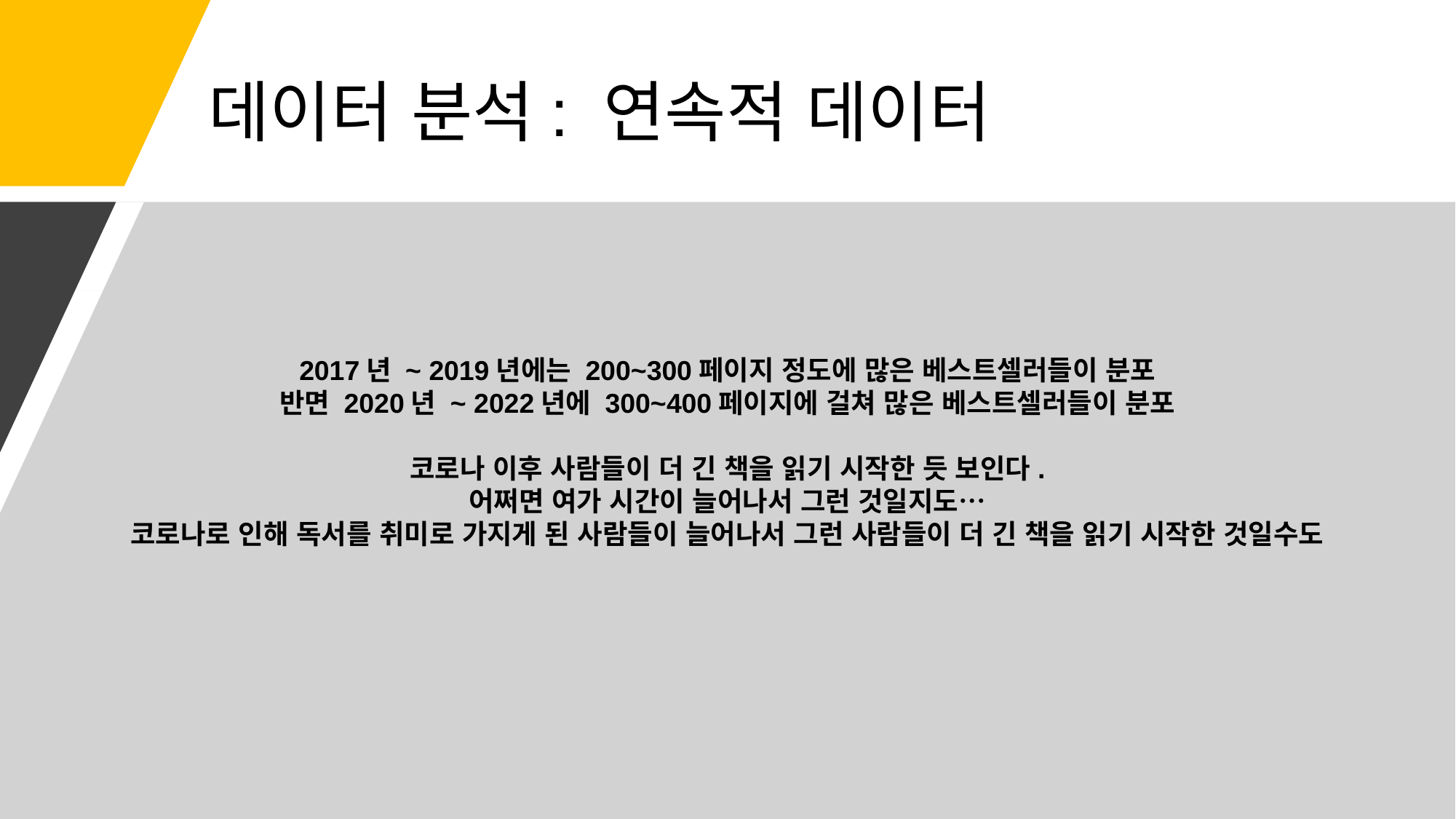

# 데이터 분석: 연속적 데이터

2017년 ~ 2019년에는 200~300페이지 정도에 많은 베스트셀러들이 분포
반면 2020년 ~ 2022년에 300~400페이지에 걸쳐 많은 베스트셀러들이 분포

코로나 이후 사람들이 더 긴 책을 읽기 시작한 듯 보인다.
어쩌면 여가 시간이 늘어나서 그런 것일지도…
코로나로 인해 독서를 취미로 가지게 된 사람들이 늘어나서 그런 사람들이 더 긴 책을 읽기 시작한 것일수도